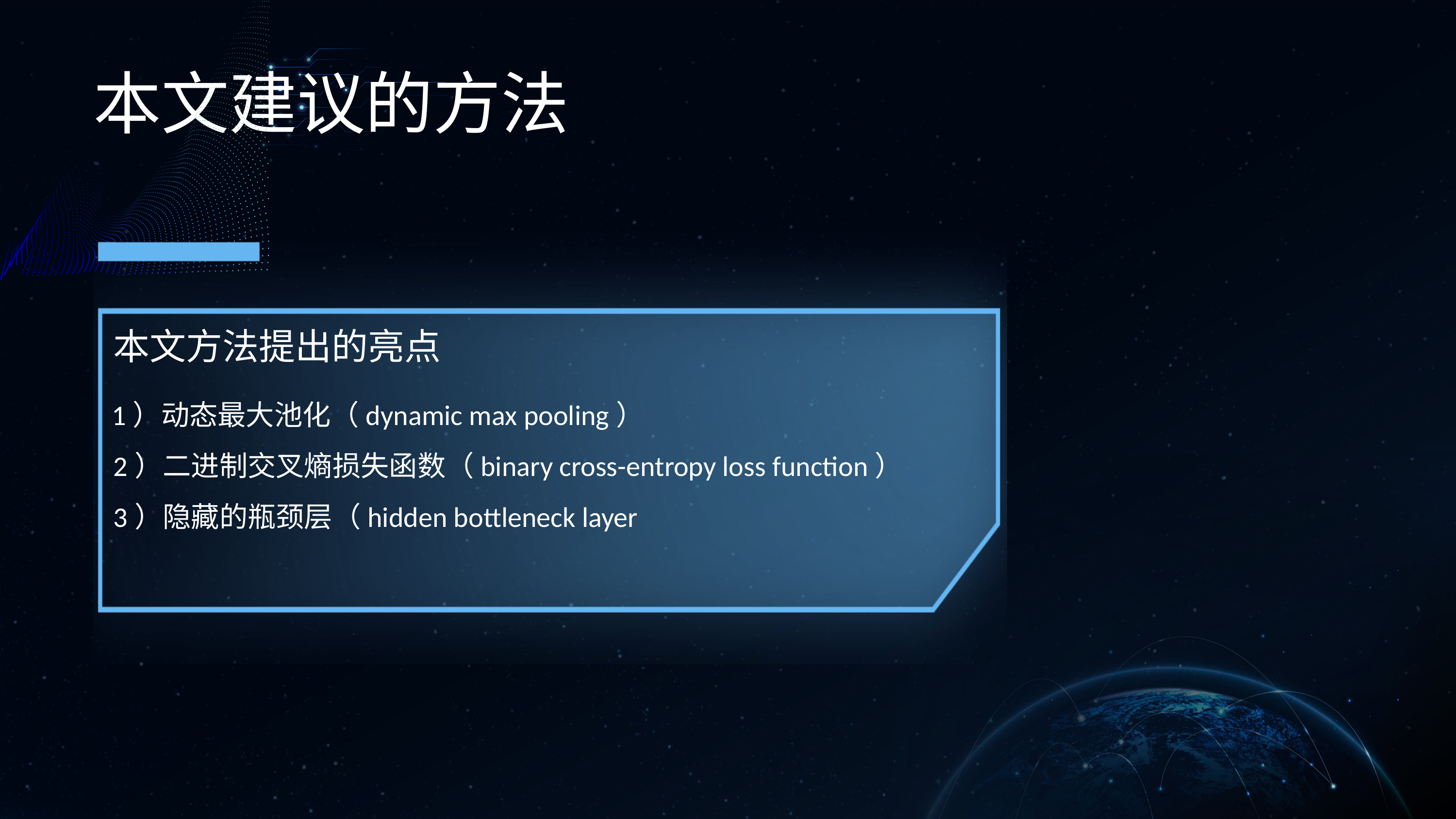

本文建议的方法

本文方法提出的亮点
        1）动态最大池化（dynamic max pooling）
  2）二进制交叉熵损失函数（binary cross-entropy loss function）
  3）隐藏的瓶颈层（hidden bottleneck layer